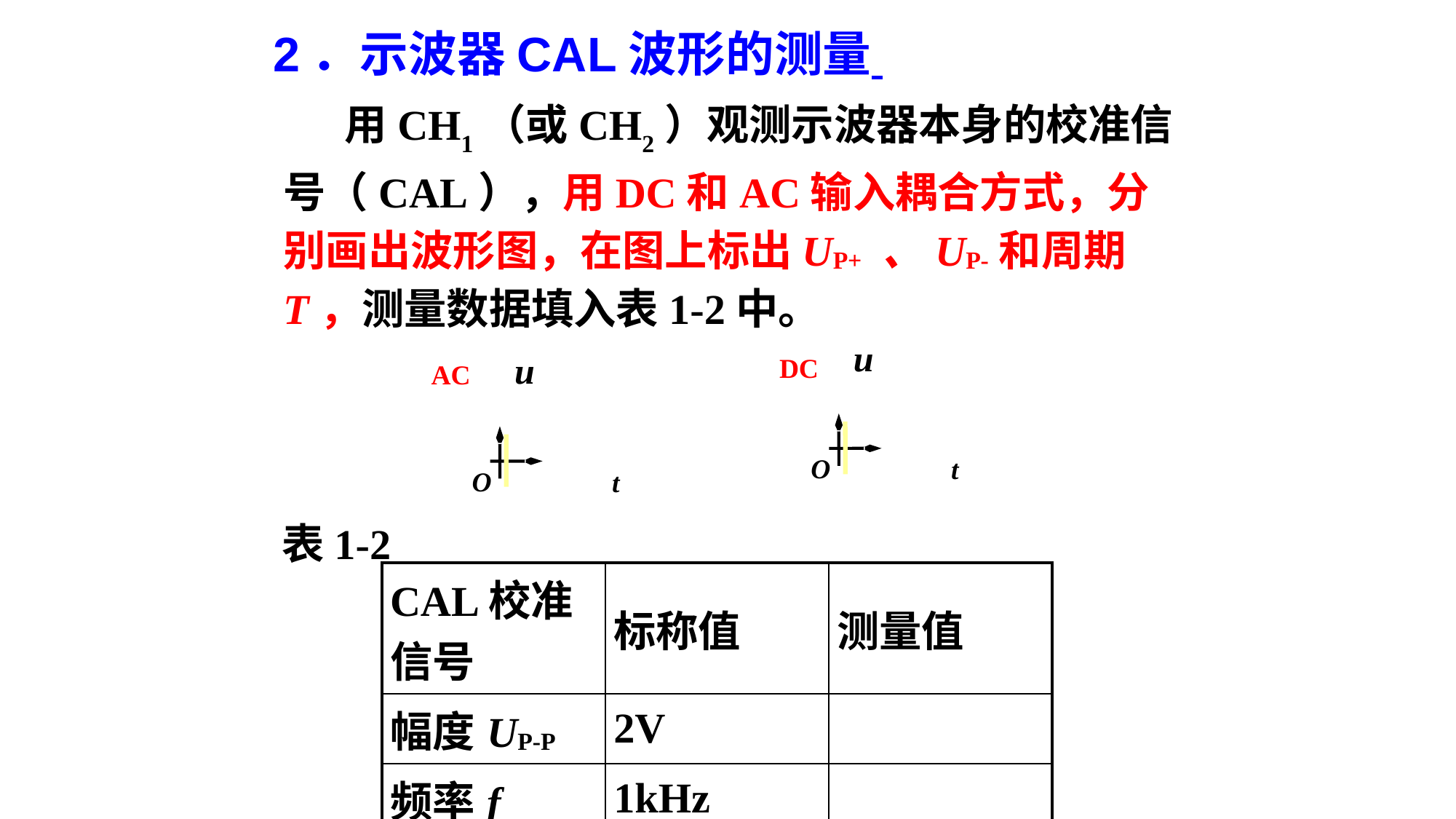

2．示波器CAL波形的测量
  用CH1（或CH2）观测示波器本身的校准信号（CAL），用DC和AC输入耦合方式，分别画出波形图，在图上标出UP+ 、UP-和周期T，测量数据填入表1-2中。
2．CAL方波信号的测量
u

O
t
u

O
t
DC
AC
表1-2
| CAL校准信号 | 标称值 | 测量值 |
| --- | --- | --- |
| 幅度UP-P | 2V |  |
| 频率f | 1kHz |  |